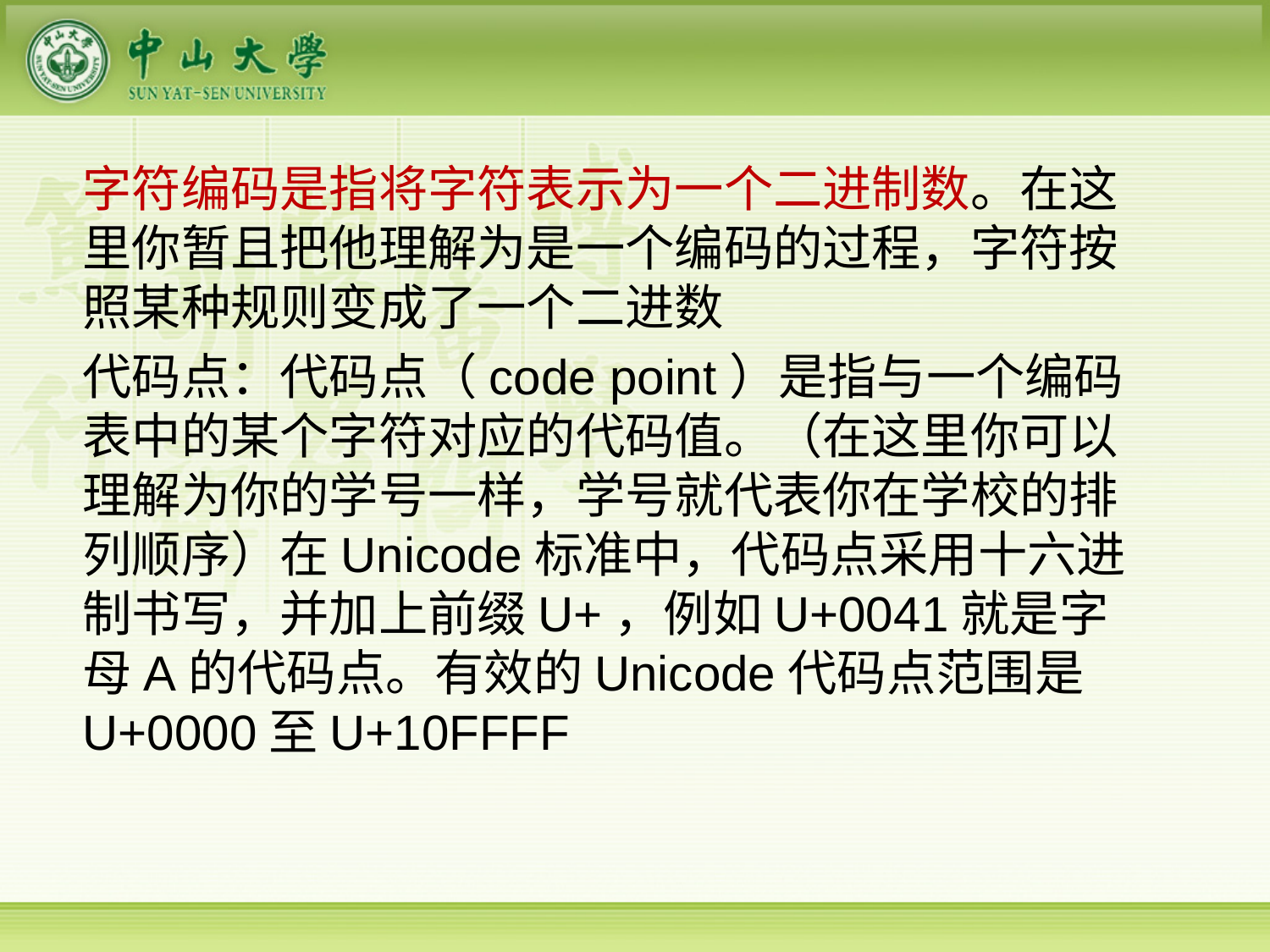

字符编码是指将字符表示为一个二进制数。在这里你暂且把他理解为是一个编码的过程，字符按照某种规则变成了一个二进数
代码点：代码点（code point）是指与一个编码表中的某个字符对应的代码值。（在这里你可以理解为你的学号一样，学号就代表你在学校的排列顺序）在Unicode标准中，代码点采用十六进制书写，并加上前缀U+，例如U+0041就是字母A的代码点。有效的Unicode代码点范围是U+0000至U+10FFFF

65